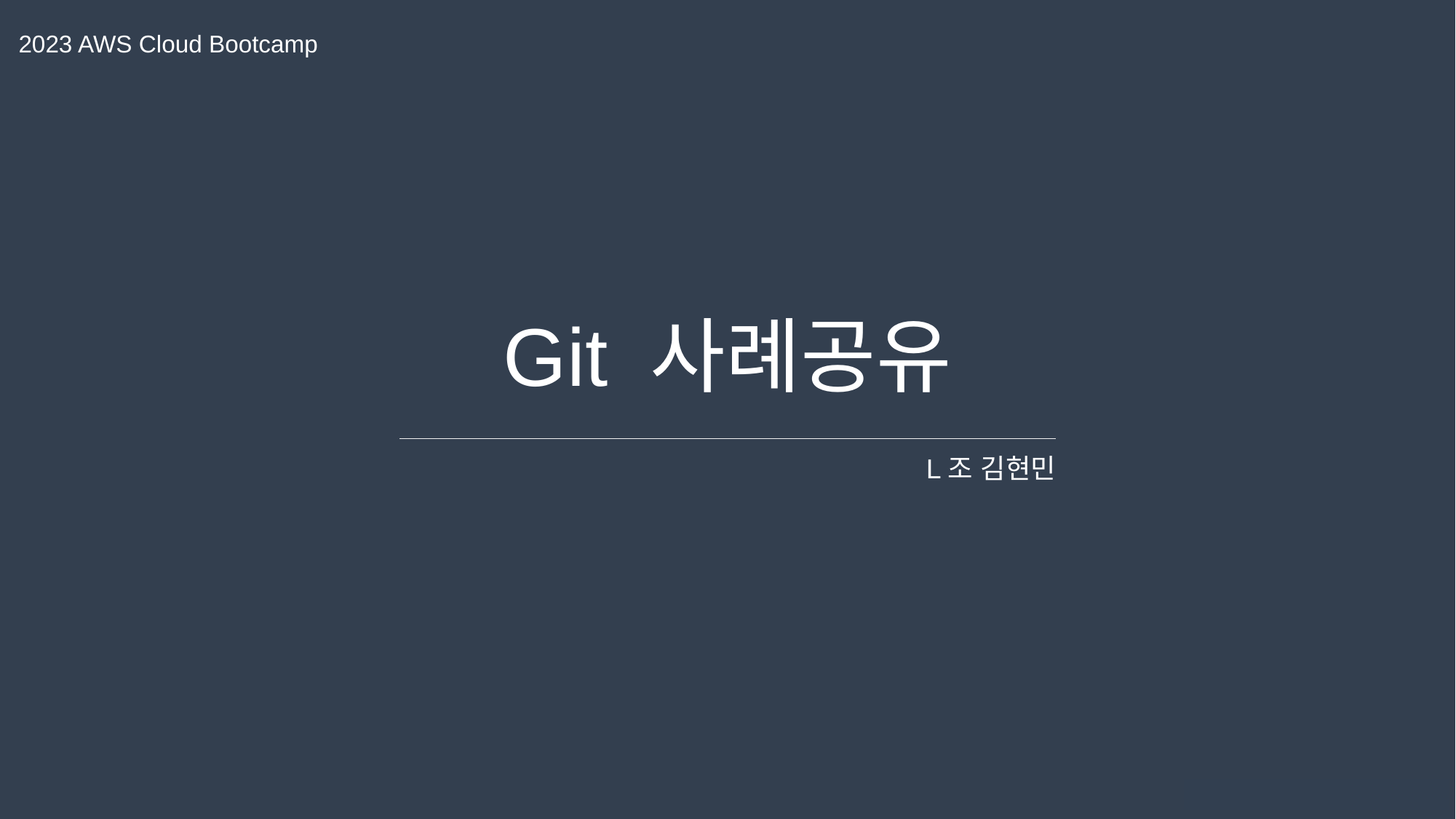

2023 AWS Cloud Bootcamp
Git 사례공유
L조 김현민